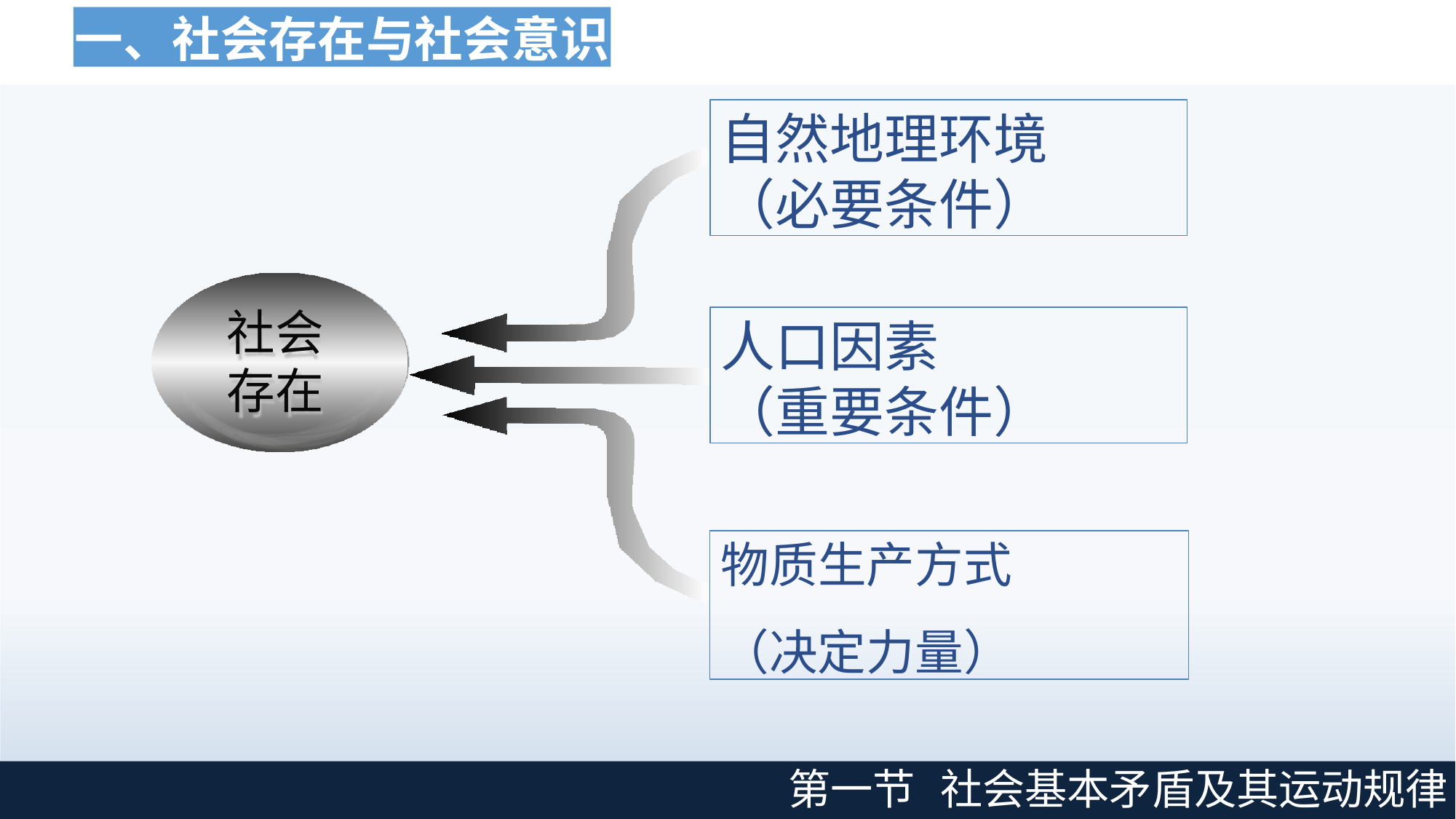

一、社会存在与社会意识

自然地理环境
（必要条件）

社会 存在
人口因素
（重要条件）

物质生产方式
（决定力量）
第一节
社会基本矛盾及其运动规律